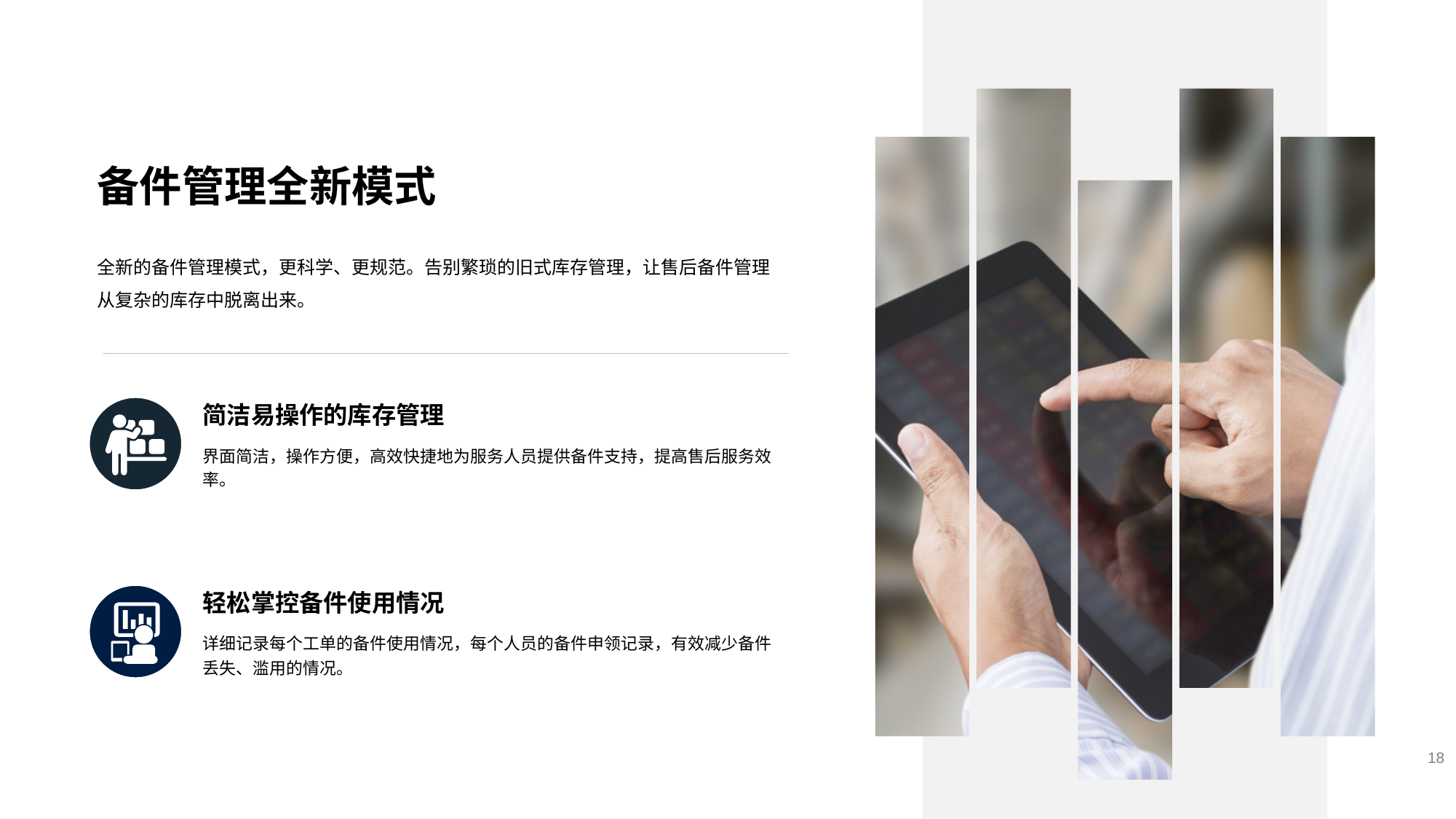

备件管理全新模式
全新的备件管理模式，更科学、更规范。告别繁琐的旧式库存管理，让售后备件管理从复杂的库存中脱离出来。

简洁易操作的库存管理
界面简洁，操作方便，高效快捷地为服务人员提供备件支持，提高售后服务效率。

轻松掌控备件使用情况
详细记录每个工单的备件使用情况，每个人员的备件申领记录，有效减少备件丢失、滥用的情况。

18